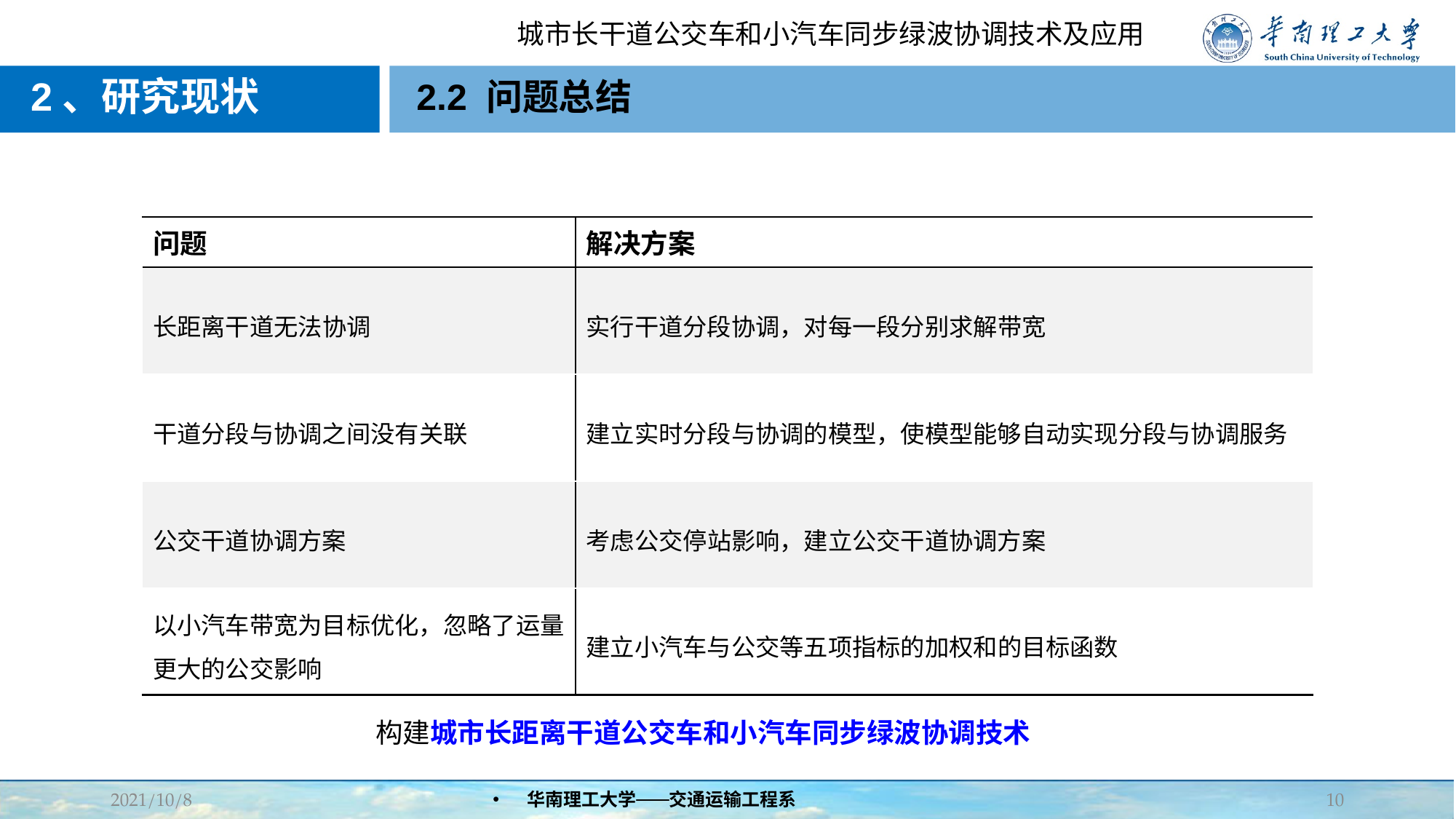

2、研究现状
# 2.2 问题总结

| 问题 | 解决方案 |
| --- | --- |
| 长距离干道无法协调 | 实行干道分段协调，对每一段分别求解带宽 |
| 干道分段与协调之间没有关联 | 建立实时分段与协调的模型，使模型能够自动实现分段与协调服务 |
| 公交干道协调方案 | 考虑公交停站影响，建立公交干道协调方案 |
| 以小汽车带宽为目标优化，忽略了运量更大的公交影响 | 建立小汽车与公交等五项指标的加权和的目标函数 |
构建城市长距离干道公交车和小汽车同步绿波协调技术
2021/10/8
华南理工大学——交通运输工程系
10